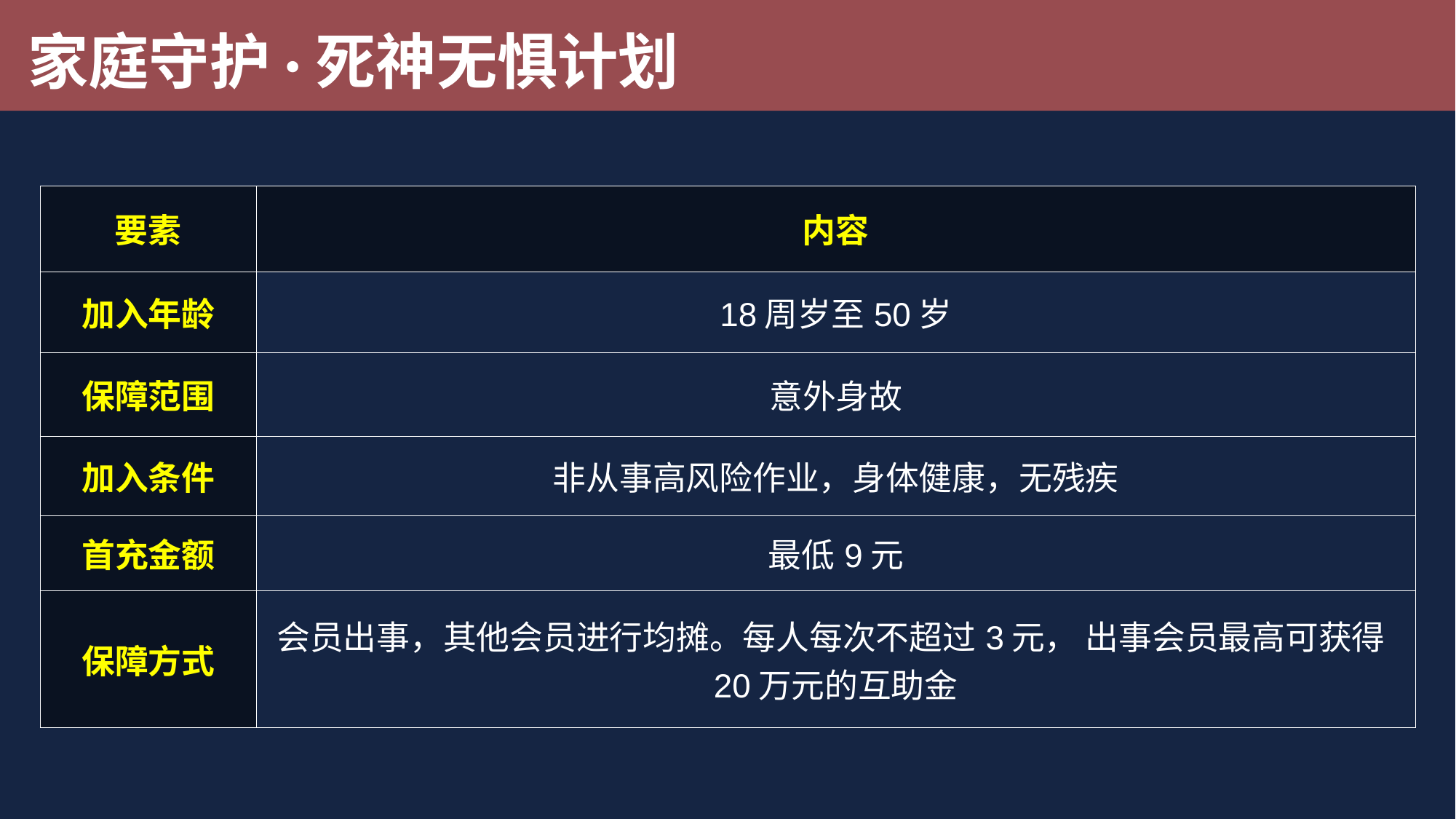

家庭守护·死神无惧计划
| 要素 | 内容 |
| --- | --- |
| 加入年龄 | 18周岁至50岁 |
| 保障范围 | 意外身故 |
| 加入条件 | 非从事高风险作业，身体健康，无残疾 |
| 首充金额 | 最低9元 |
| 保障方式 | 会员出事，其他会员进行均摊。每人每次不超过3元， 出事会员最高可获得20万元的互助金 |